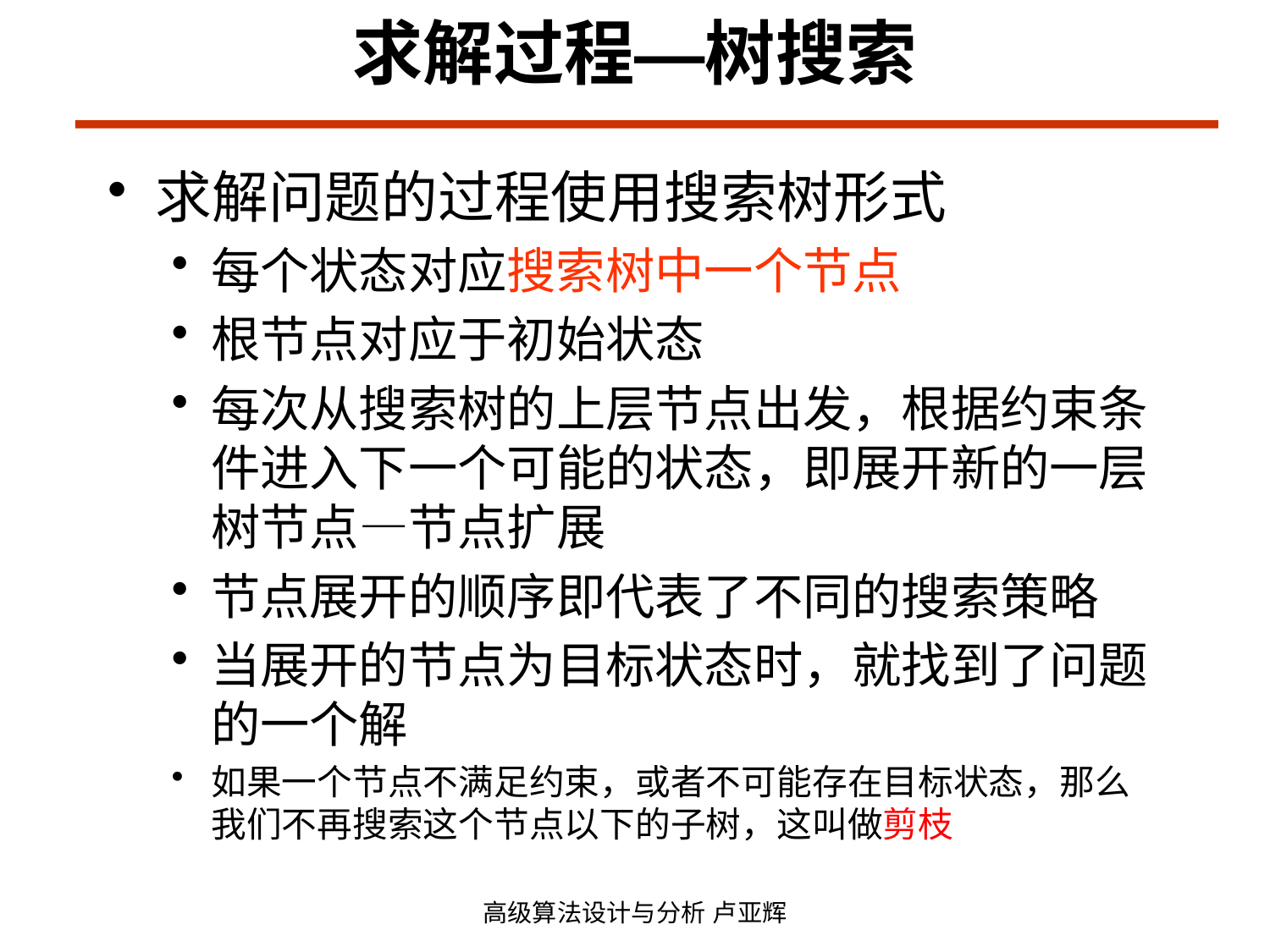

# 求解过程—树搜索
求解问题的过程使用搜索树形式
每个状态对应搜索树中一个节点
根节点对应于初始状态
每次从搜索树的上层节点出发，根据约束条件进入下一个可能的状态，即展开新的一层树节点—节点扩展
节点展开的顺序即代表了不同的搜索策略
当展开的节点为目标状态时，就找到了问题的一个解
如果一个节点不满足约束，或者不可能存在目标状态，那么我们不再搜索这个节点以下的子树，这叫做剪枝
高级算法设计与分析 卢亚辉
8